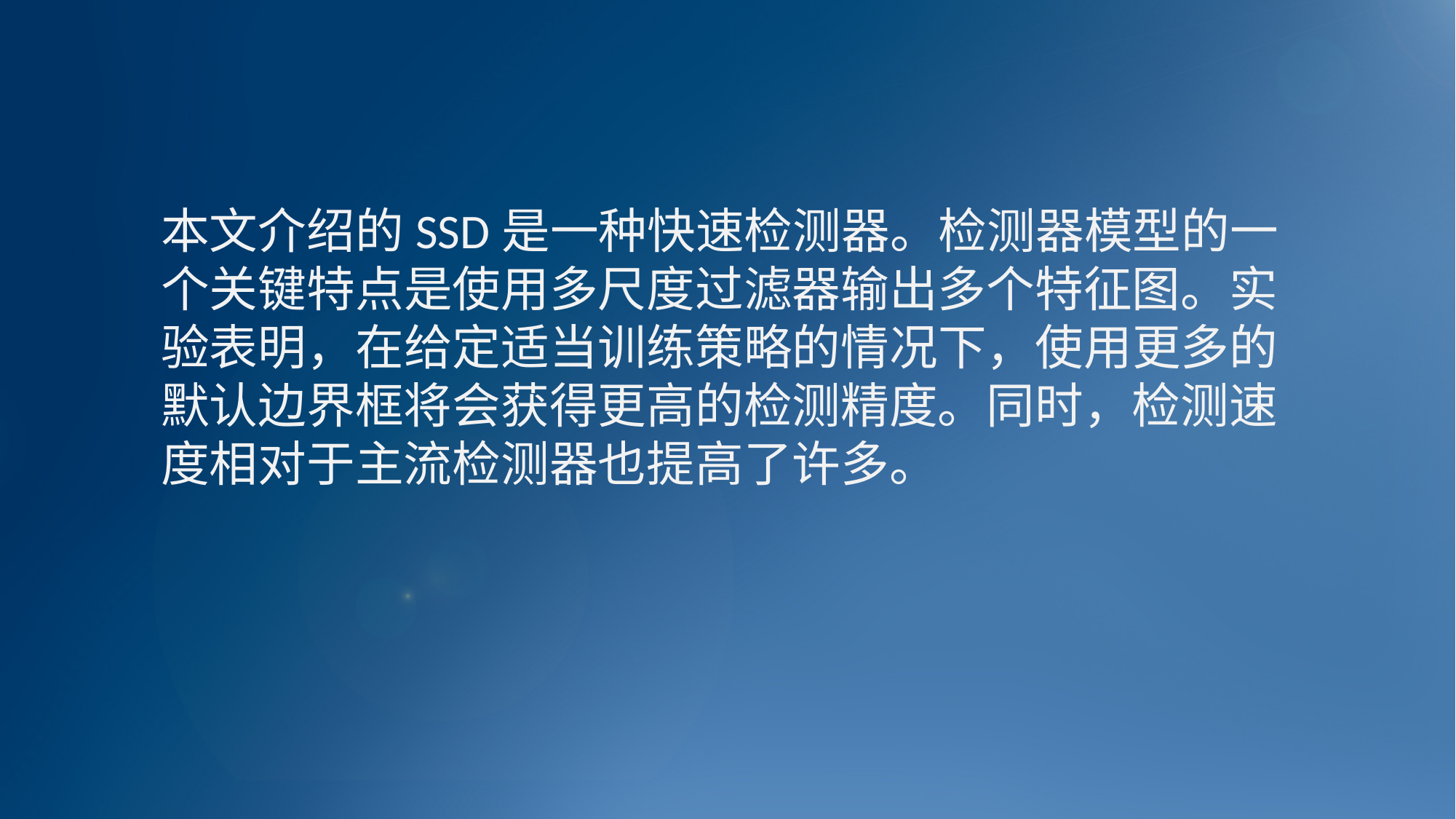

本文介绍的SSD是一种快速检测器。检测器模型的一个关键特点是使用多尺度过滤器输出多个特征图。实验表明，在给定适当训练策略的情况下，使用更多的默认边界框将会获得更高的检测精度。同时，检测速度相对于主流检测器也提高了许多。